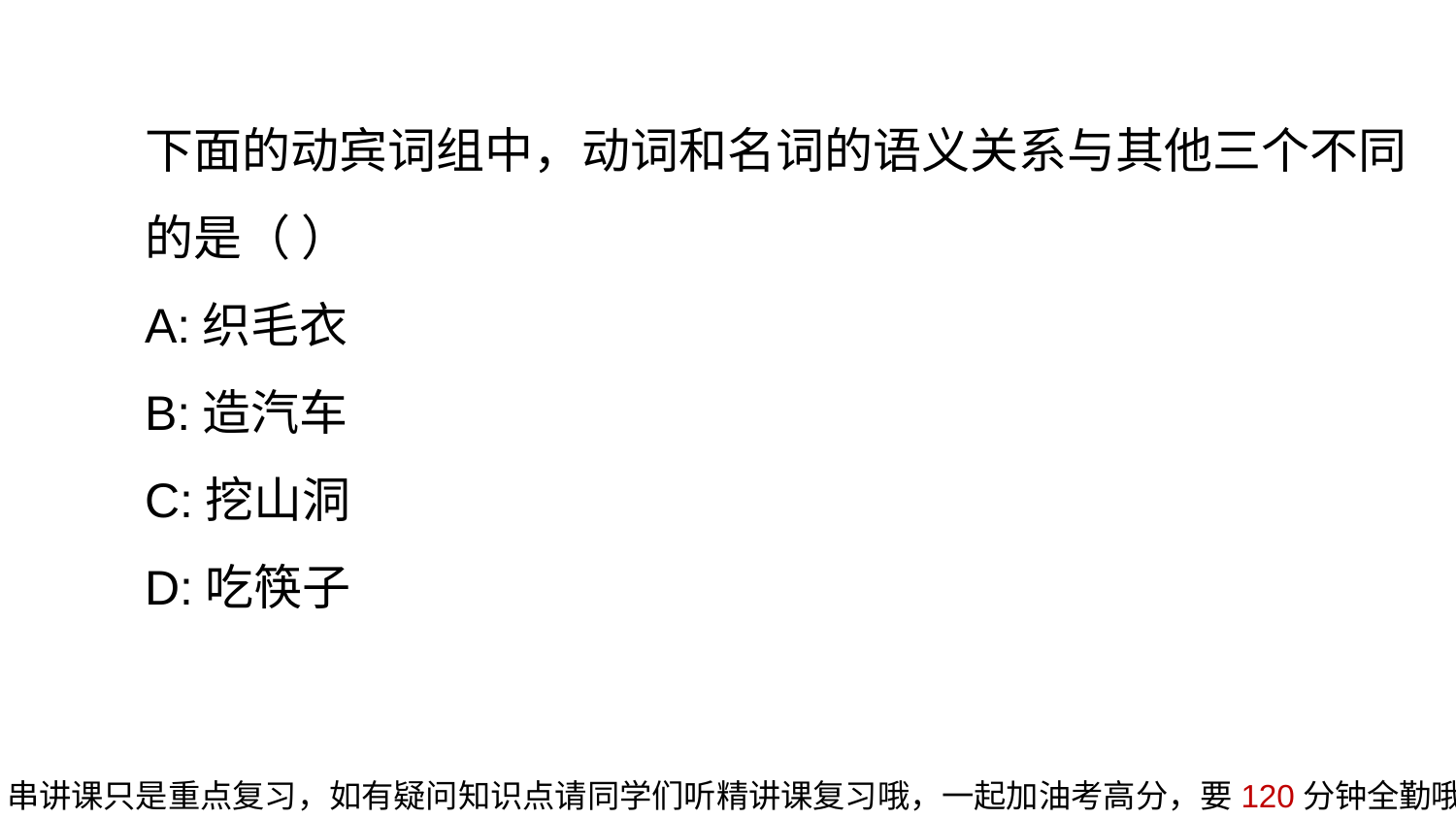

下面的动宾词组中，动词和名词的语义关系与其他三个不同的是（ ）
A:织毛衣
B:造汽车
C:挖山洞
D:吃筷子